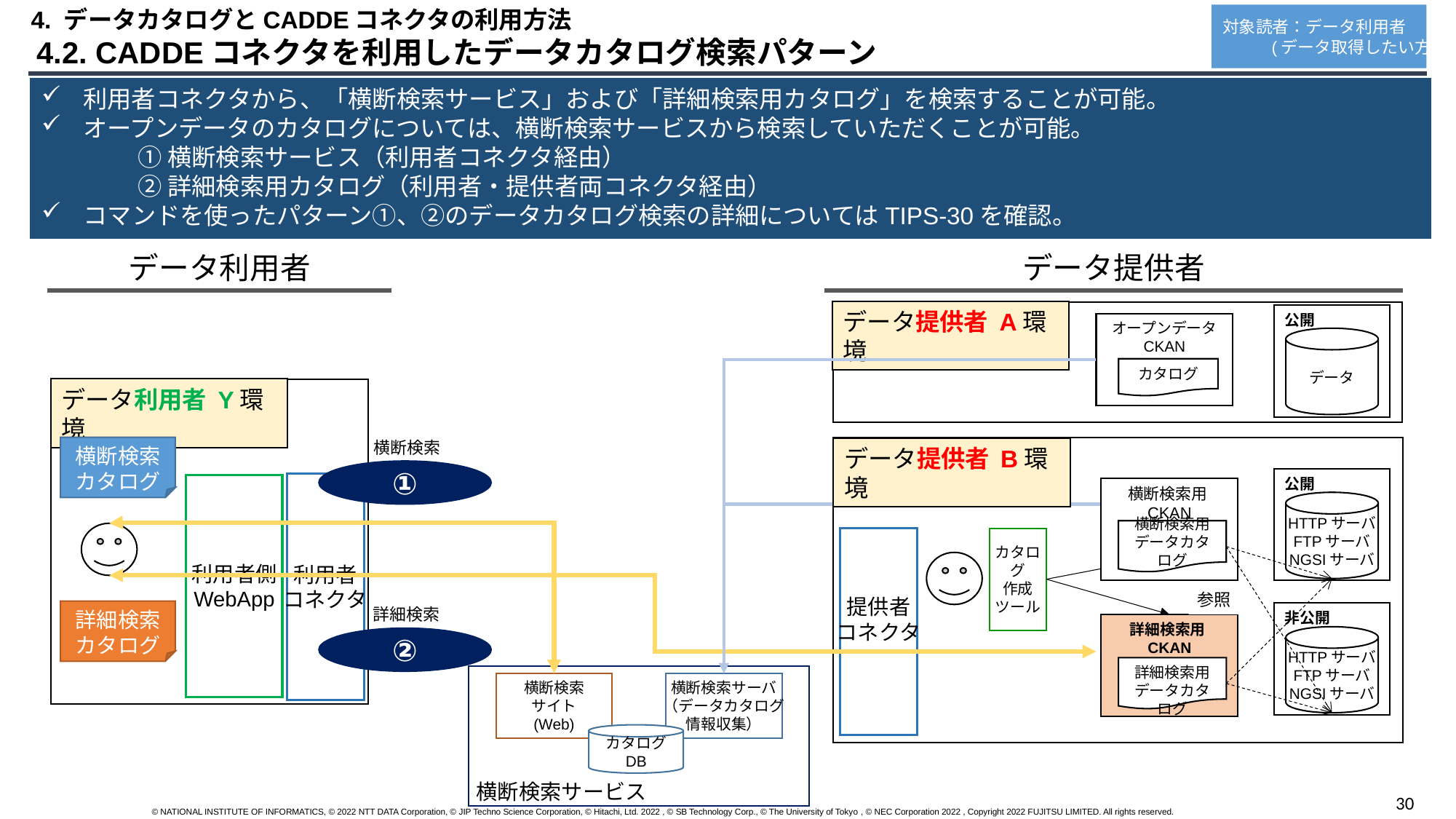

4. データカタログとCADDEコネクタの利用方法
対象読者：データ利用者
 　　 (データ取得したい方)
 4.2. CADDEコネクタを利用したデータカタログ検索パターン
利用者コネクタから、「横断検索サービス」および「詳細検索用カタログ」を検索することが可能。
オープンデータのカタログについては、横断検索サービスから検索していただくことが可能。
　　　　① 横断検索サービス（利用者コネクタ経由）
　　　　② 詳細検索用カタログ（利用者・提供者両コネクタ経由）
コマンドを使ったパターン①、②のデータカタログ検索の詳細についてはTIPS-30を確認。
データ利用者
データ提供者
データ提供者 A環境

公開
オープンデータ
CKAN
データ
カタログ
データ利用者 Y環境

横断検索
横断検索
カタログ

データ提供者 B環境
①
公開
利用者
コネクタ
利用者側
WebApp
横断検索用CKAN
HTTPサーバ
FTPサーバ
NGSIサーバ
横断検索用
データカタログ

提供者
コネクタ

カタログ
作成
ツール

参照
詳細検索
詳細検索
カタログ
非公開
詳細検索用CKAN
HTTPサーバ
FTPサーバ
NGSIサーバ
②
詳細検索用データカタログ

横断検索
サイト
(Web)
横断検索サーバ
（データカタログ
情報収集）
カタログ
DB
横断検索サービス